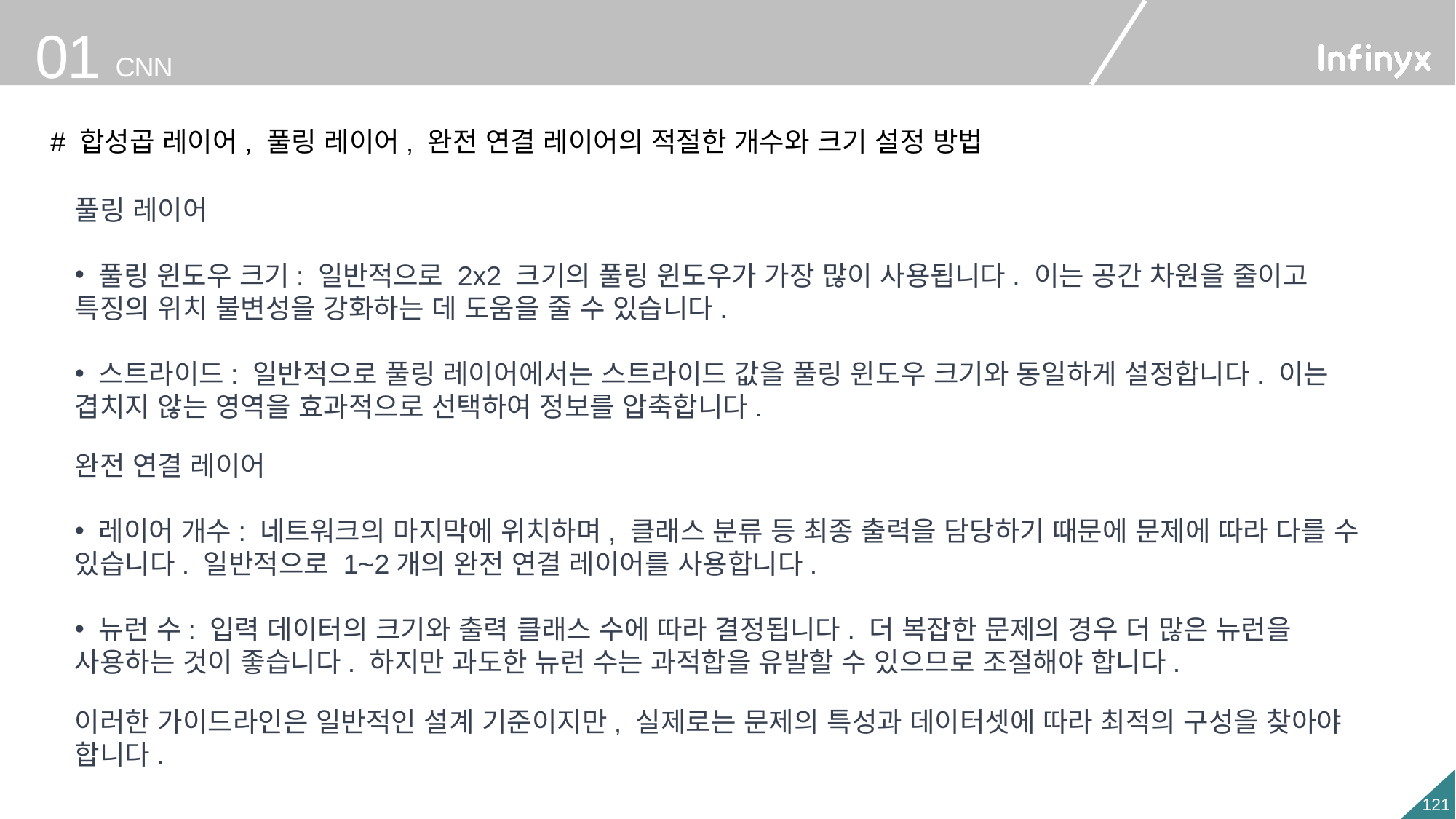

# 합성곱 레이어, 풀링 레이어, 완전 연결 레이어의 적절한 개수와 크기 설정 방법
풀링 레이어

 풀링 윈도우 크기: 일반적으로 2x2 크기의 풀링 윈도우가 가장 많이 사용됩니다. 이는 공간 차원을 줄이고 특징의 위치 불변성을 강화하는 데 도움을 줄 수 있습니다.

 스트라이드: 일반적으로 풀링 레이어에서는 스트라이드 값을 풀링 윈도우 크기와 동일하게 설정합니다. 이는 겹치지 않는 영역을 효과적으로 선택하여 정보를 압축합니다.
완전 연결 레이어

 레이어 개수: 네트워크의 마지막에 위치하며, 클래스 분류 등 최종 출력을 담당하기 때문에 문제에 따라 다를 수 있습니다. 일반적으로 1~2개의 완전 연결 레이어를 사용합니다.

 뉴런 수: 입력 데이터의 크기와 출력 클래스 수에 따라 결정됩니다. 더 복잡한 문제의 경우 더 많은 뉴런을 사용하는 것이 좋습니다. 하지만 과도한 뉴런 수는 과적합을 유발할 수 있으므로 조절해야 합니다.
이러한 가이드라인은 일반적인 설계 기준이지만, 실제로는 문제의 특성과 데이터셋에 따라 최적의 구성을 찾아야 합니다.